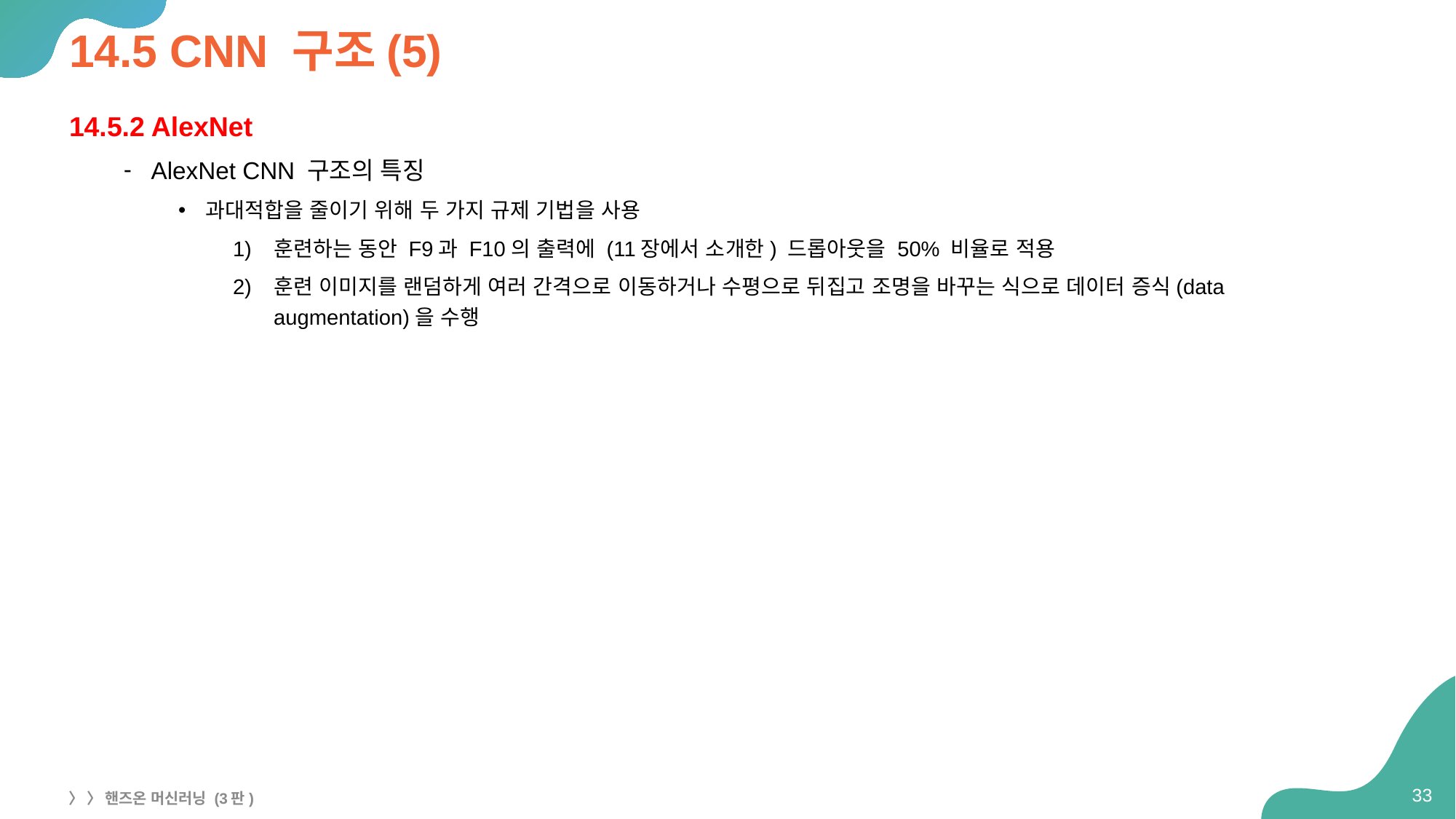

# 14.5 CNN 구조(5)
14.5.2 AlexNet
AlexNet CNN 구조의 특징
과대적합을 줄이기 위해 두 가지 규제 기법을 사용
훈련하는 동안 F9과 F10의 출력에 (11장에서 소개한) 드롭아웃을 50% 비율로 적용
훈련 이미지를 랜덤하게 여러 간격으로 이동하거나 수평으로 뒤집고 조명을 바꾸는 식으로 데이터 증식(data augmentation)을 수행
33
〉 〉 핸즈온 머신러닝 (3판)